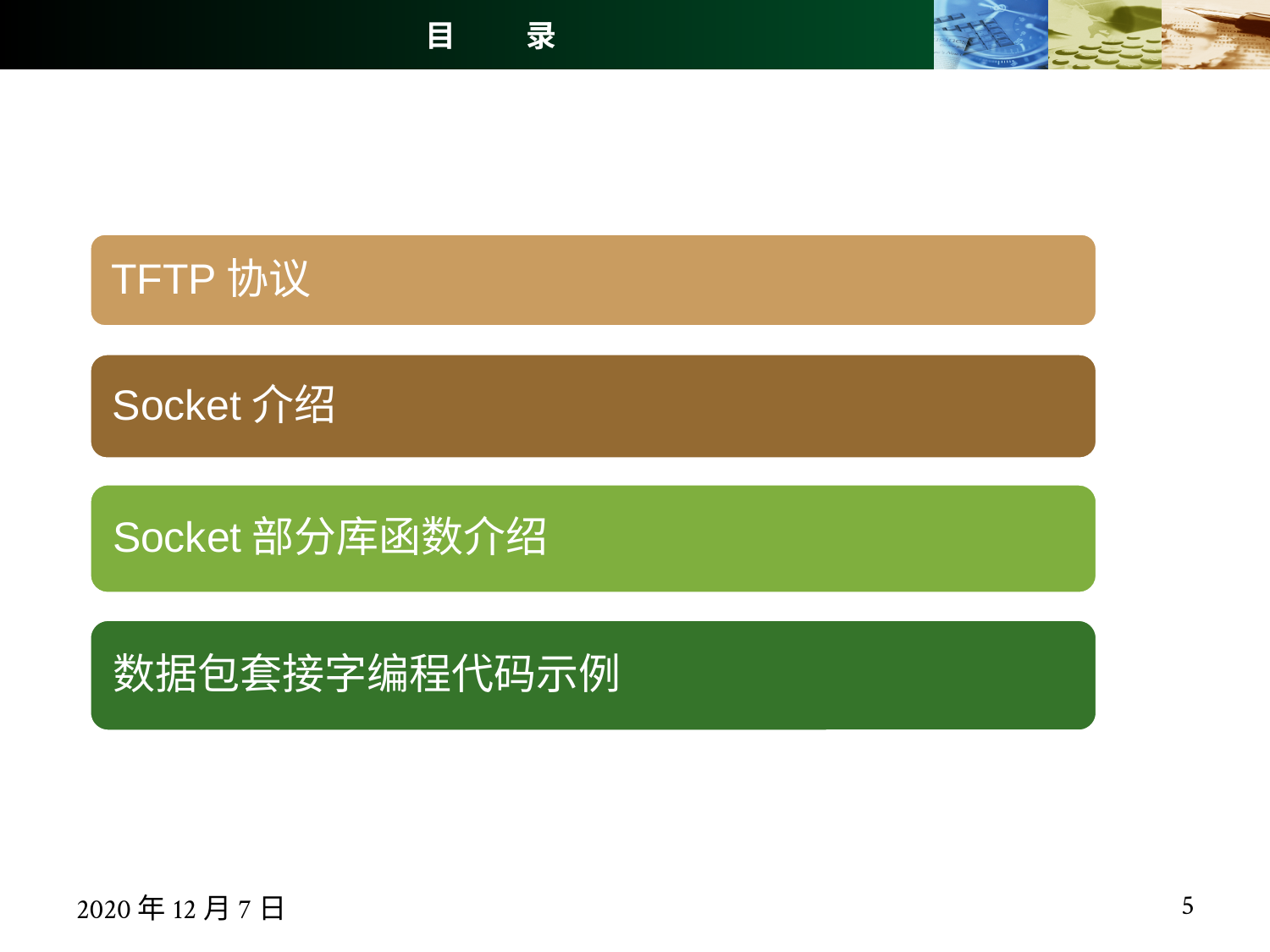

# 目          录
TFTP协议
Socket介绍
Socket部分库函数介绍
数据包套接字编程代码示例
5
2020年12月7日